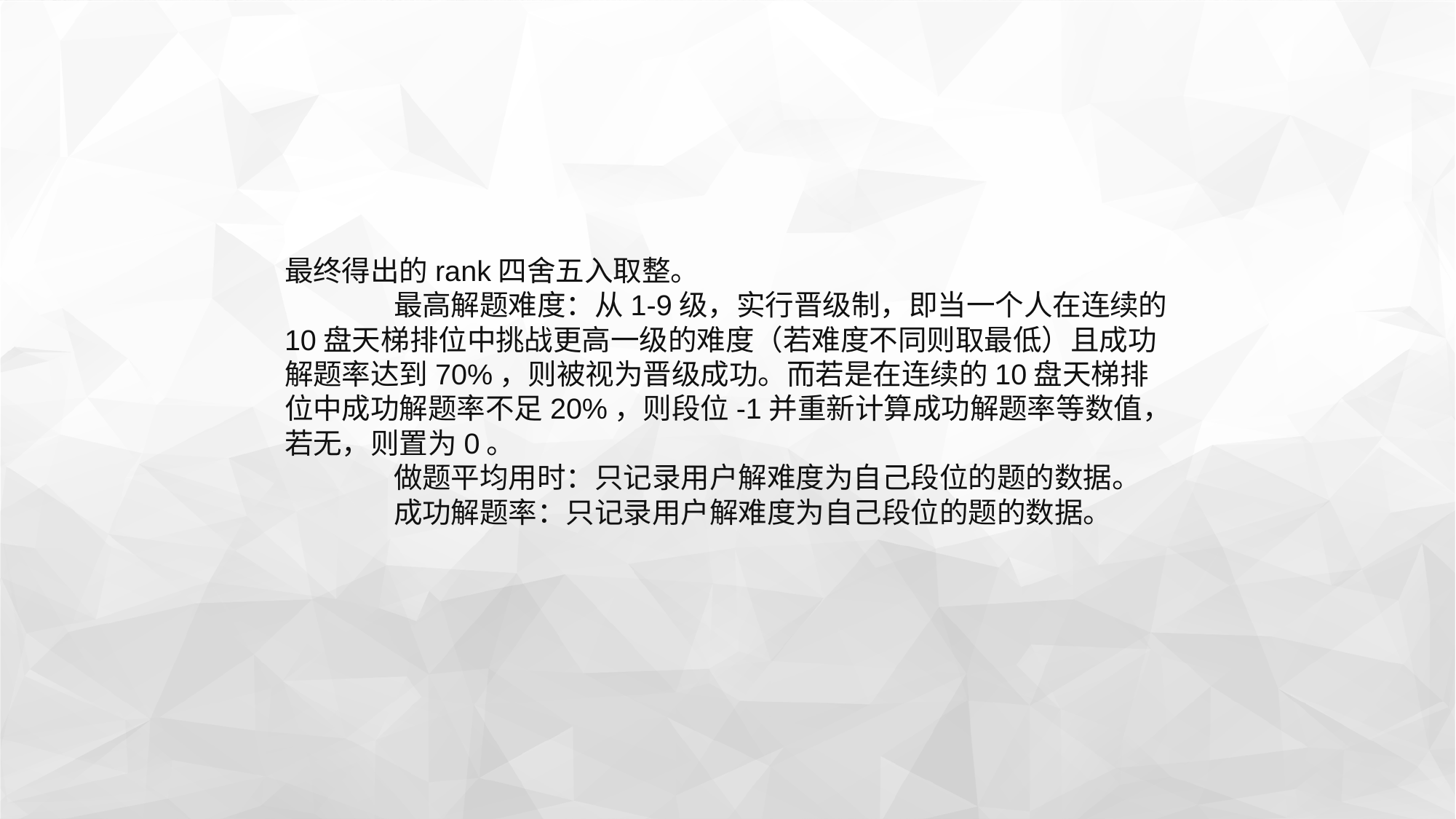

最终得出的rank四舍五入取整。
	最高解题难度：从1-9级，实行晋级制，即当一个人在连续的10盘天梯排位中挑战更高一级的难度（若难度不同则取最低）且成功解题率达到70%，则被视为晋级成功。而若是在连续的10盘天梯排位中成功解题率不足20%，则段位-1并重新计算成功解题率等数值，若无，则置为0。
	做题平均用时：只记录用户解难度为自己段位的题的数据。
	成功解题率：只记录用户解难度为自己段位的题的数据。